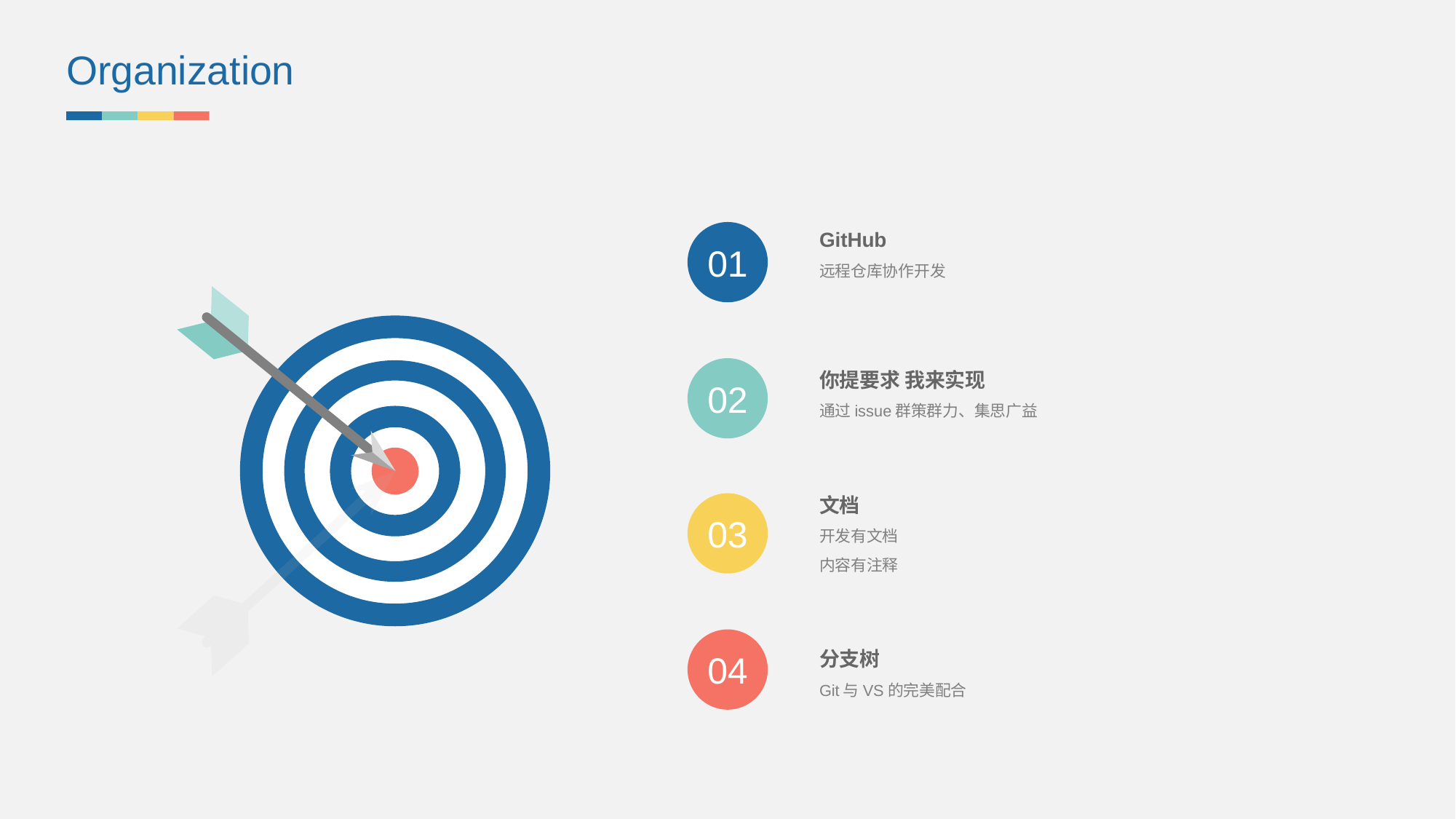

Organization

01
GitHub
远程仓库协作开发

02
你提要求 我来实现
通过issue群策群力、集思广益

文档
开发有文档
内容有注释
03
04
分支树
Git与VS的完美配合